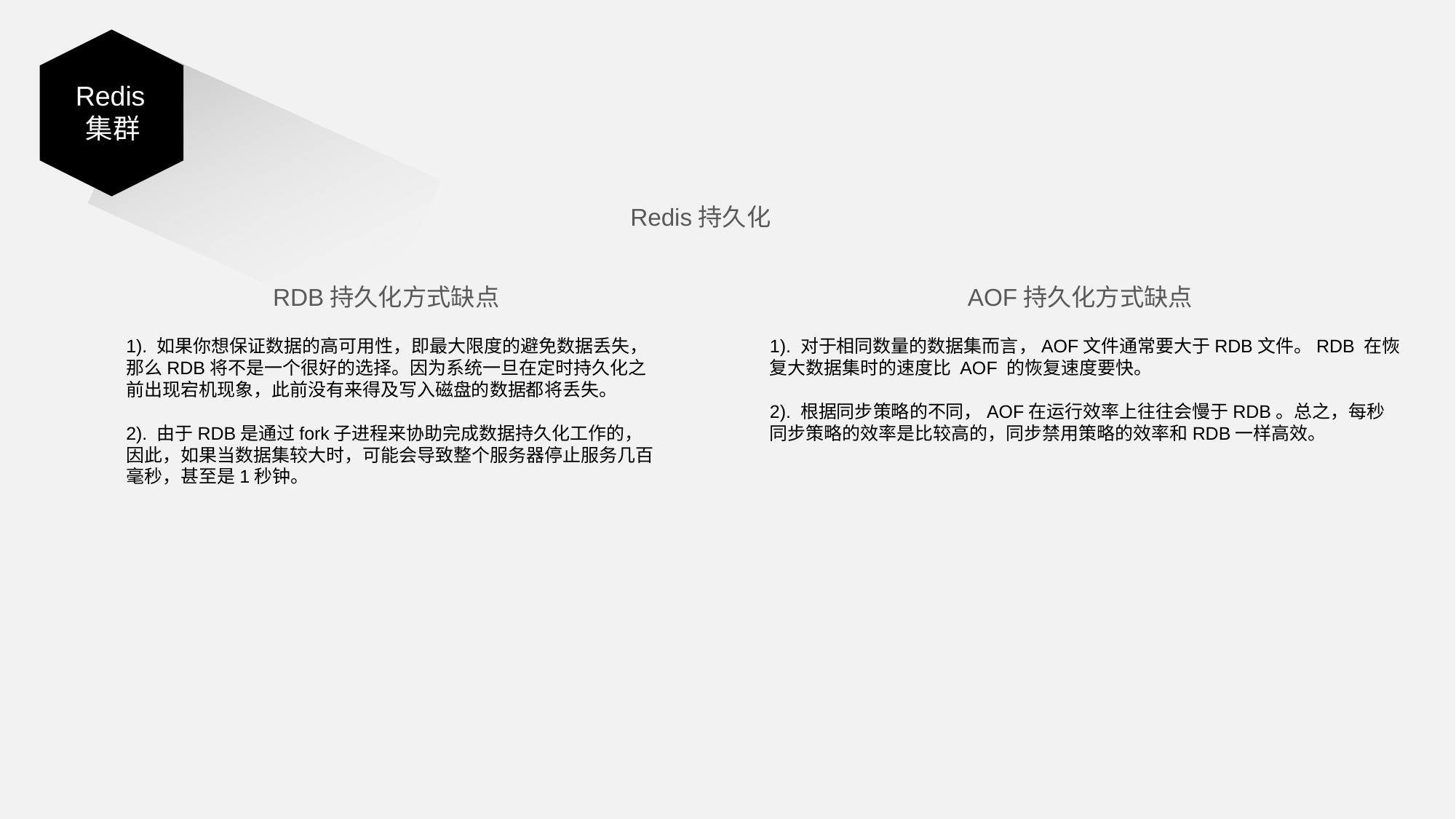

Redis集群
Redis持久化
RDB持久化方式缺点
AOF持久化方式缺点
1). 如果你想保证数据的高可用性，即最大限度的避免数据丢失，那么RDB将不是一个很好的选择。因为系统一旦在定时持久化之前出现宕机现象，此前没有来得及写入磁盘的数据都将丢失。

2). 由于RDB是通过fork子进程来协助完成数据持久化工作的，因此，如果当数据集较大时，可能会导致整个服务器停止服务几百毫秒，甚至是1秒钟。
1). 对于相同数量的数据集而言，AOF文件通常要大于RDB文件。RDB 在恢复大数据集时的速度比 AOF 的恢复速度要快。

2). 根据同步策略的不同，AOF在运行效率上往往会慢于RDB。总之，每秒同步策略的效率是比较高的，同步禁用策略的效率和RDB一样高效。